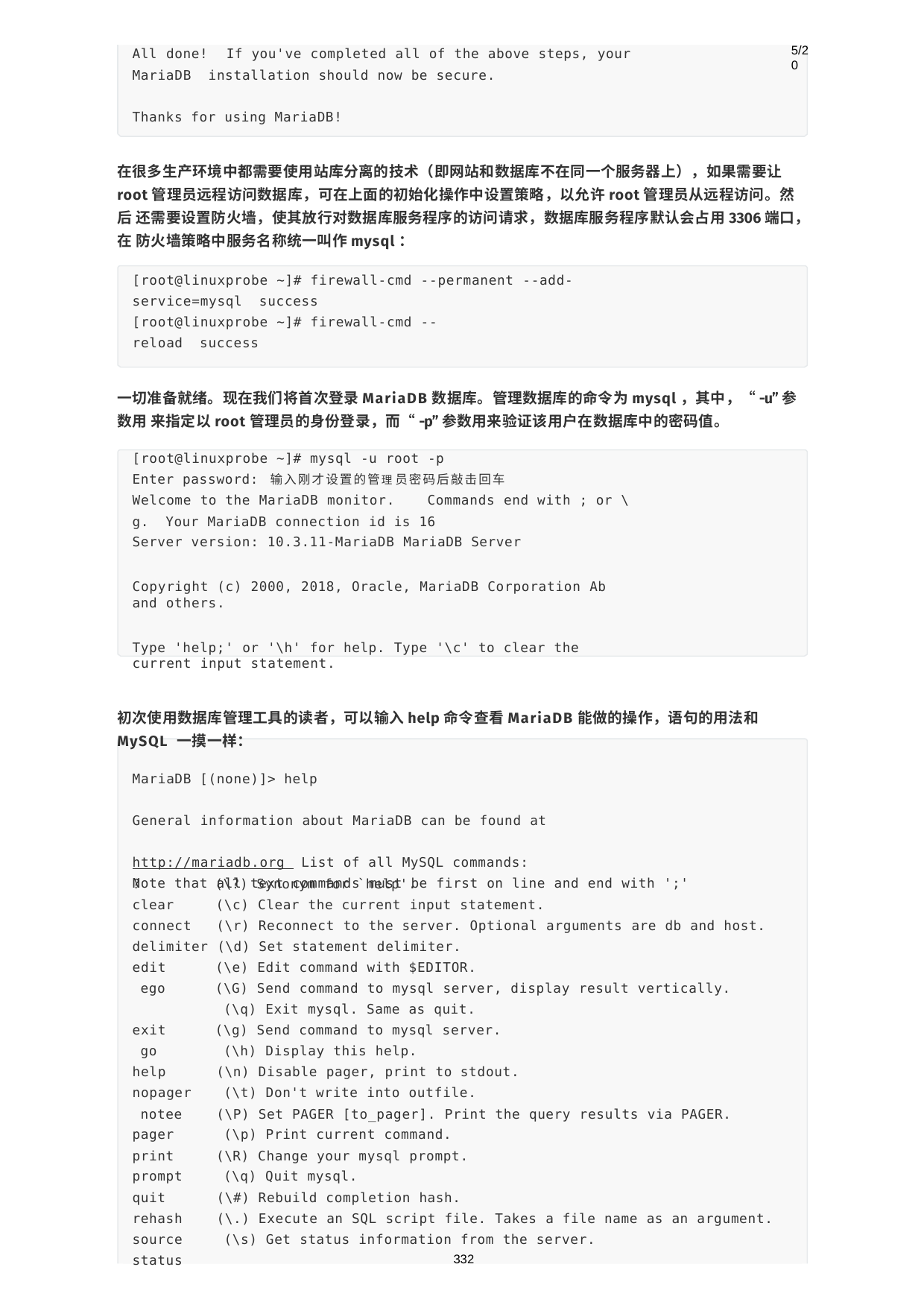

All done!	If you've completed all of the above steps, your MariaDB  installation should now be secure.
5/20

Thanks for using MariaDB!

在很多生产环境中都需要使用站库分离的技术（即网站和数据库不在同一个服务器上），如果需要让 root管理员远程访问数据库，可在上面的初始化操作中设置策略，以允许root管理员从远程访问。然后 还需要设置防火墙，使其放行对数据库服务程序的访问请求，数据库服务程序默认会占用3306端口，在 防火墙策略中服务名称统一叫作mysql：

[root@linuxprobe ~]# firewall-cmd --permanent --add-service=mysql  success
[root@linuxprobe ~]# firewall-cmd --reload  success

一切准备就绪。现在我们将首次登录MariaDB数据库。管理数据库的命令为mysql，其中，“-u”参数用 来指定以root管理员的身份登录，而“-p”参数用来验证该用户在数据库中的密码值。

[root@linuxprobe ~]# mysql -u root -p
Enter password: 输入刚才设置的管理员密码后敲击回车
Welcome to the MariaDB monitor.	Commands end with ; or \g.  Your MariaDB connection id is 16
Server version: 10.3.11-MariaDB MariaDB Server

Copyright (c) 2000, 2018, Oracle, MariaDB Corporation Ab and others.

Type 'help;' or '\h' for help. Type '\c' to clear the current input statement.

初次使用数据库管理工具的读者，可以输入help命令查看MariaDB能做的操作，语句的用法和MySQL 一摸一样：

MariaDB [(none)]> help
General information about MariaDB can be found at http://mariadb.org  List of all MySQL commands:
Note that all text commands must be first on line and end with ';'

?
clear  connect
(\?) Synonym for `help'.
(\c) Clear the current input statement.
(\r) Reconnect to the server. Optional arguments are db and host.
delimiter (\d) Set statement delimiter.
edit  ego  exit  go  help
nopager  notee  pager  print  prompt  quit  rehash  source  status
(\e) Edit command with $EDITOR.
(\G) Send command to mysql server, display result vertically.  (\q) Exit mysql. Same as quit.
(\g) Send command to mysql server.  (\h) Display this help.
(\n) Disable pager, print to stdout.  (\t) Don't write into outfile.
(\P) Set PAGER [to_pager]. Print the query results via PAGER.  (\p) Print current command.
(\R) Change your mysql prompt.  (\q) Quit mysql.
(\#) Rebuild completion hash.
(\.) Execute an SQL script file. Takes a file name as an argument.  (\s) Get status information from the server.
332